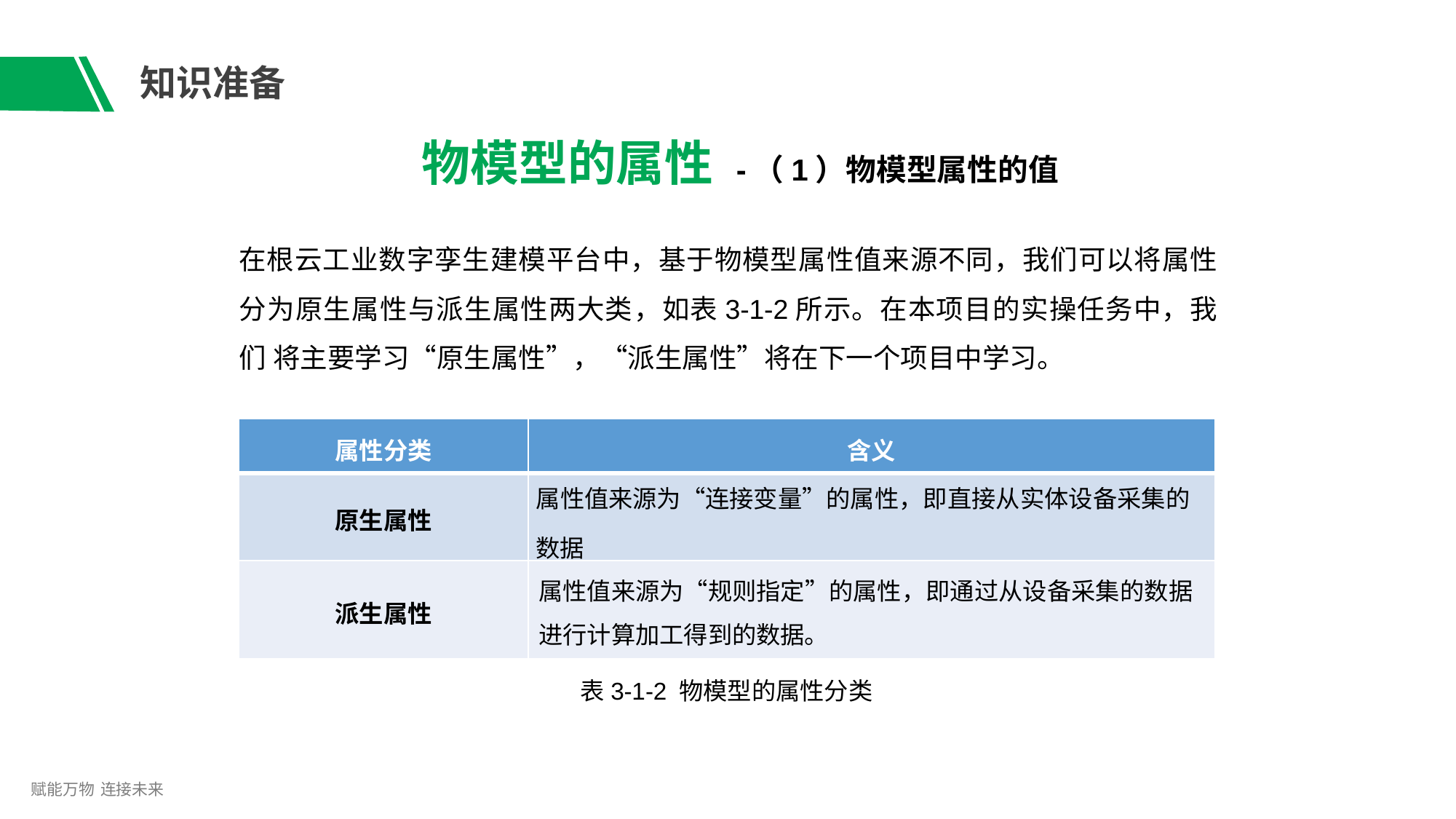

# 知识准备
物模型的属性 -（1）物模型属性的值
在根云工业数字孪生建模平台中，基于物模型属性值来源不同，我们可以将属性 分为原生属性与派生属性两大类，如表3-1-2所示。在本项目的实操任务中，我们 将主要学习“原生属性”，“派生属性”将在下一个项目中学习。
| 属性分类 | 含义 |
| --- | --- |
| 原生属性 | 属性值来源为“连接变量”的属性，即直接从实体设备采集的 数据 |
| 派生属性 | 属性值来源为“规则指定”的属性，即通过从设备采集的数据 进行计算加工得到的数据。 |
表3-1-2 物模型的属性分类
赋能万物 连接未来